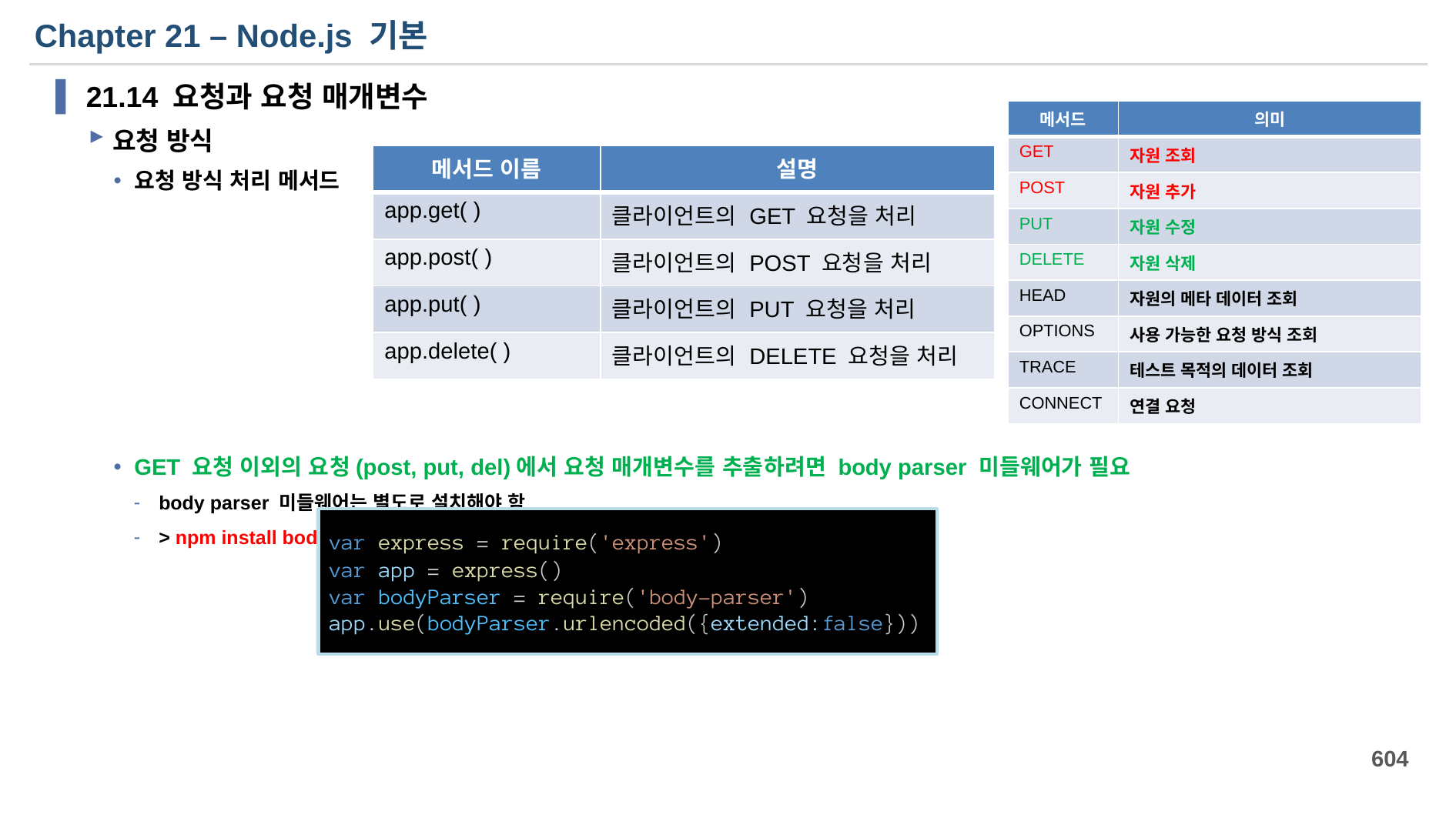

# Chapter 21 – Node.js 기본
21.14 요청과 요청 매개변수
요청 방식
요청 방식 처리 메서드

GET 요청 이외의 요청(post, put, del)에서 요청 매개변수를 추출하려면 body parser 미들웨어가 필요
body parser 미들웨어는 별도로 설치해야 함
> npm install body-parser

| 메서드 | 의미 |
| --- | --- |
| GET | 자원 조회 |
| POST | 자원 추가 |
| PUT | 자원 수정 |
| DELETE | 자원 삭제 |
| HEAD | 자원의 메타 데이터 조회 |
| OPTIONS | 사용 가능한 요청 방식 조회 |
| TRACE | 테스트 목적의 데이터 조회 |
| CONNECT | 연결 요청 |
| 메서드 이름 | 설명 |
| --- | --- |
| app.get( ) | 클라이언트의 GET 요청을 처리 |
| app.post( ) | 클라이언트의 POST 요청을 처리 |
| app.put( ) | 클라이언트의 PUT 요청을 처리 |
| app.delete( ) | 클라이언트의 DELETE 요청을 처리 |
var express = require('express')
var app = express()
var bodyParser = require('body-parser')
app.use(bodyParser.urlencoded({extended:false}))
604